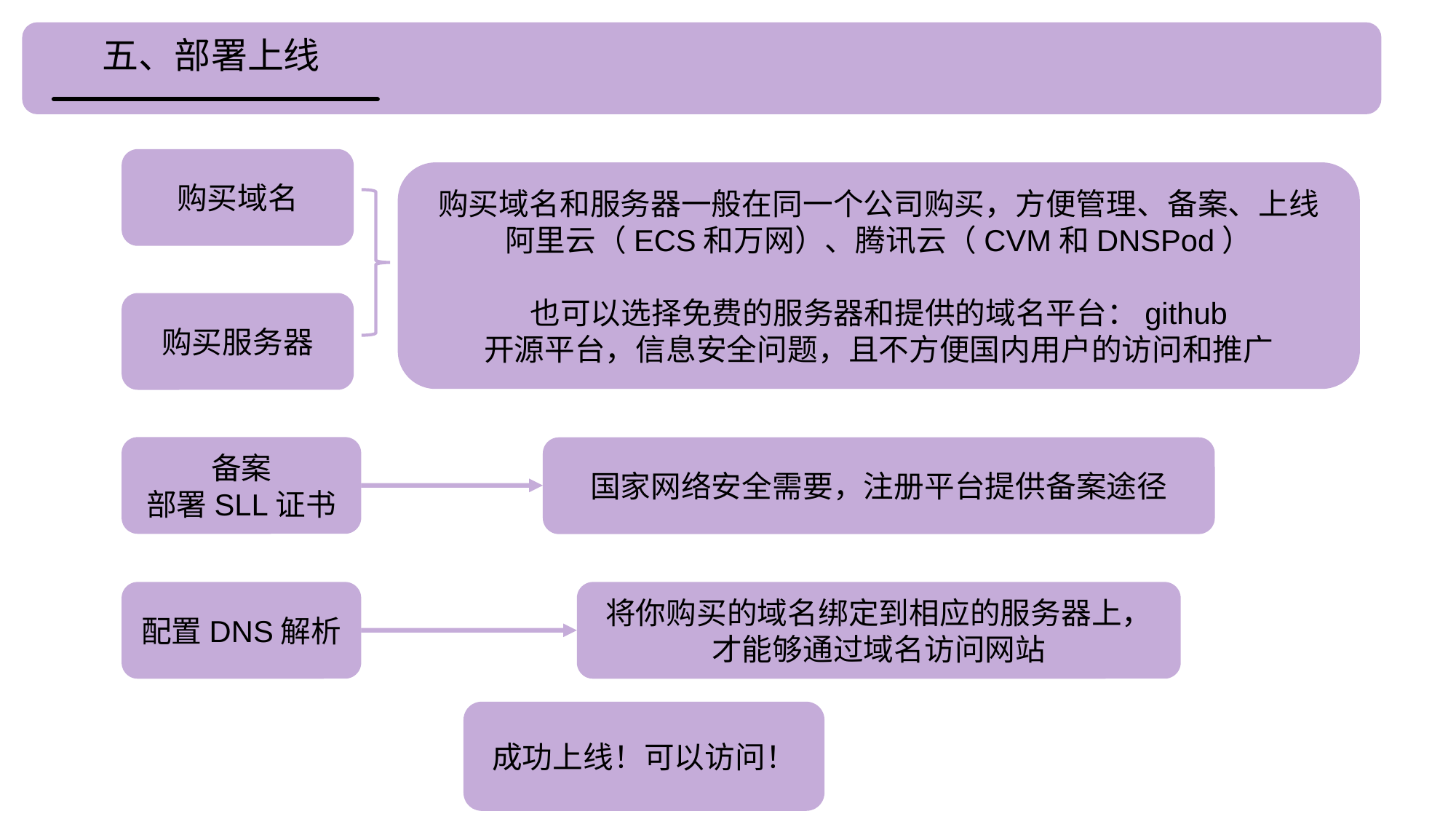

五、部署上线

购买域名
购买域名和服务器一般在同一个公司购买，方便管理、备案、上线
阿里云（ECS和万网）、腾讯云（CVM和DNSPod）

也可以选择免费的服务器和提供的域名平台：github
开源平台，信息安全问题，且不方便国内用户的访问和推广

购买服务器
备案
部署SLL证书
国家网络安全需要，注册平台提供备案途径
配置DNS解析
将你购买的域名绑定到相应的服务器上，才能够通过域名访问网站
成功上线！可以访问！